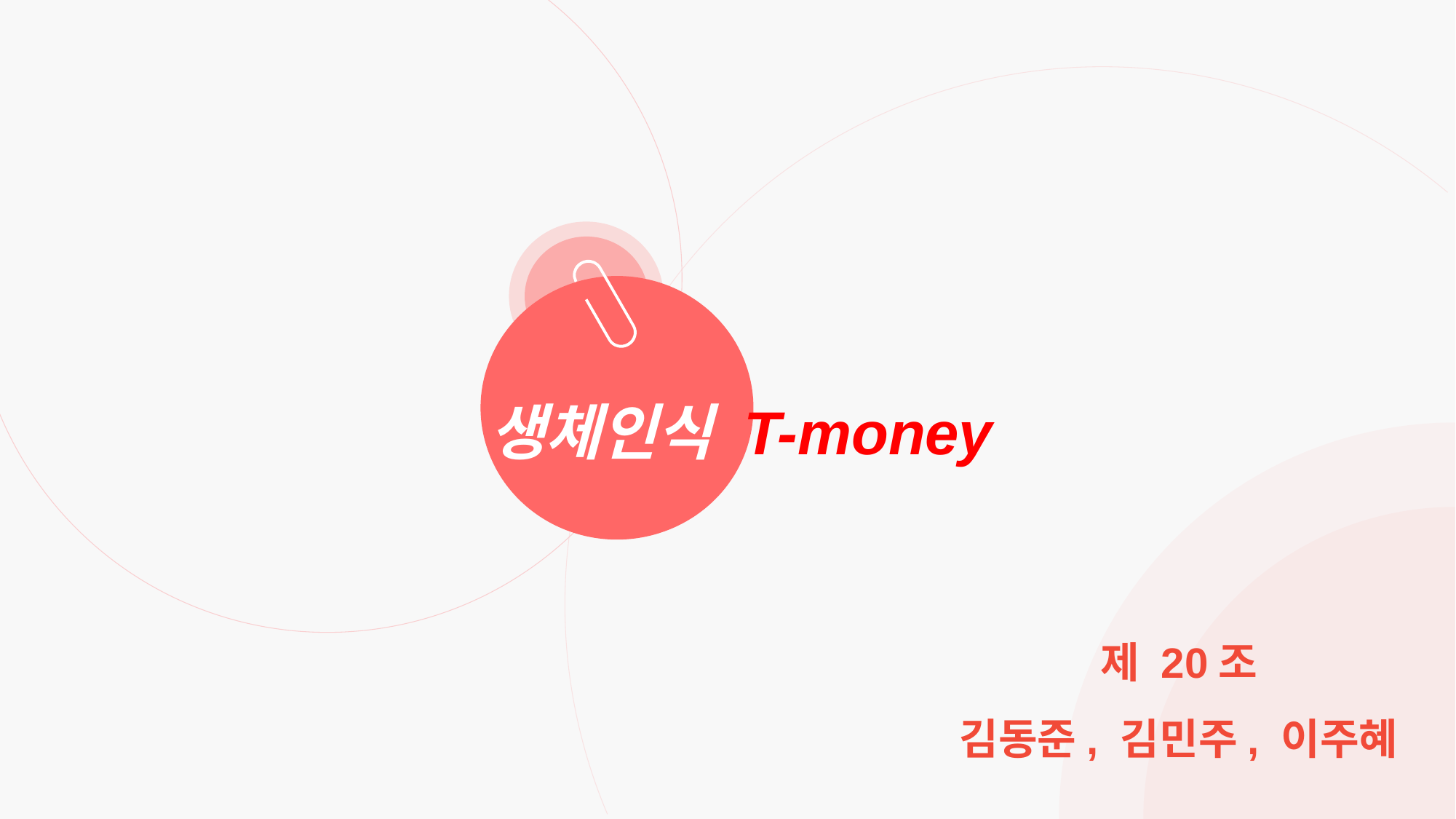

생체인식 T-money
제 20조
김동준, 김민주, 이주혜